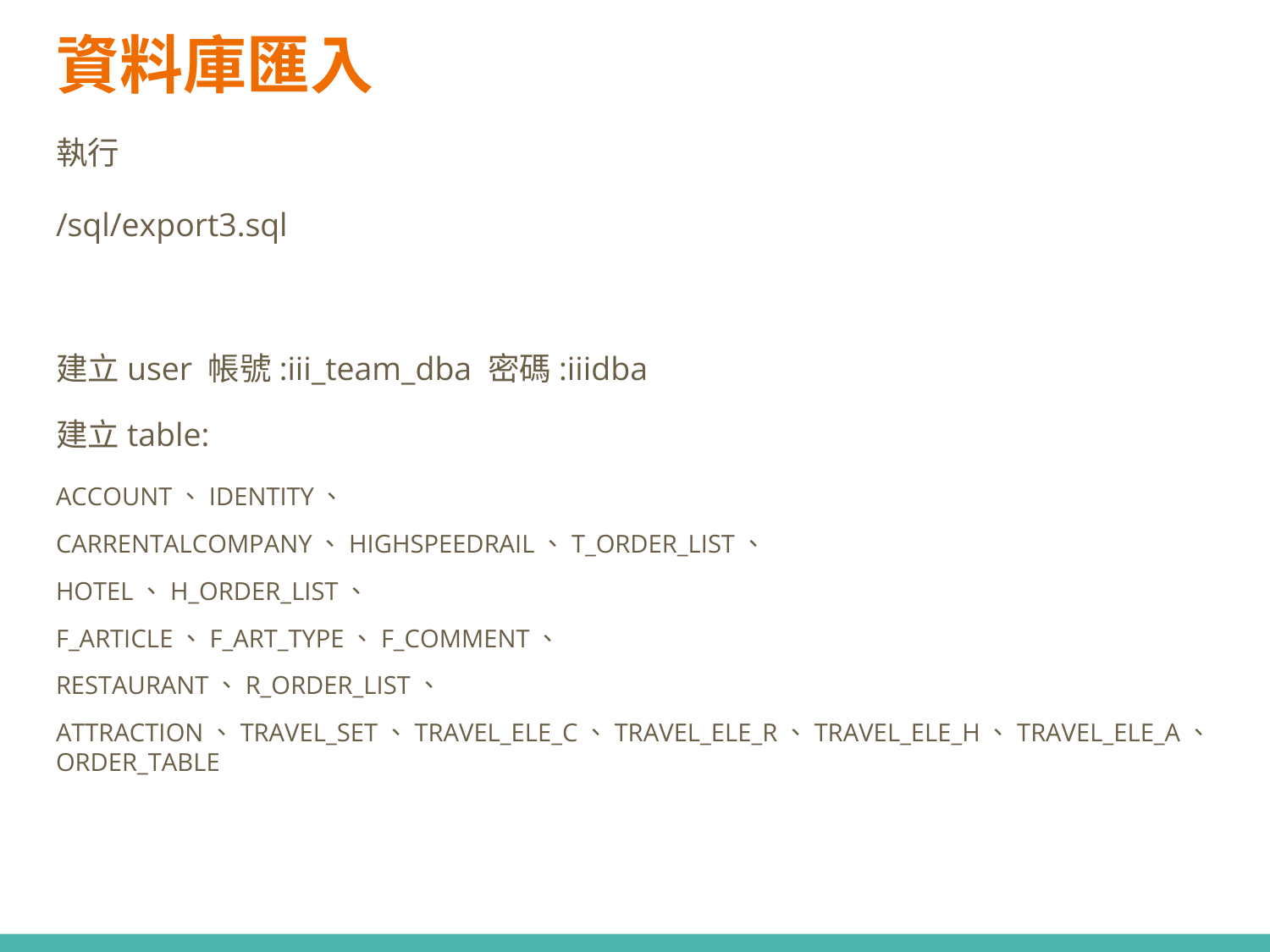

# 資料庫匯入
執行
/sql/export3.sql

建立user 帳號:iii_team_dba 密碼:iiidba
建立table:
ACCOUNT、IDENTITY、
CARRENTALCOMPANY、HIGHSPEEDRAIL、T_ORDER_LIST、
HOTEL、H_ORDER_LIST、
F_ARTICLE、F_ART_TYPE、F_COMMENT、
RESTAURANT、R_ORDER_LIST、
ATTRACTION、TRAVEL_SET、TRAVEL_ELE_C、TRAVEL_ELE_R、TRAVEL_ELE_H、TRAVEL_ELE_A、ORDER_TABLE